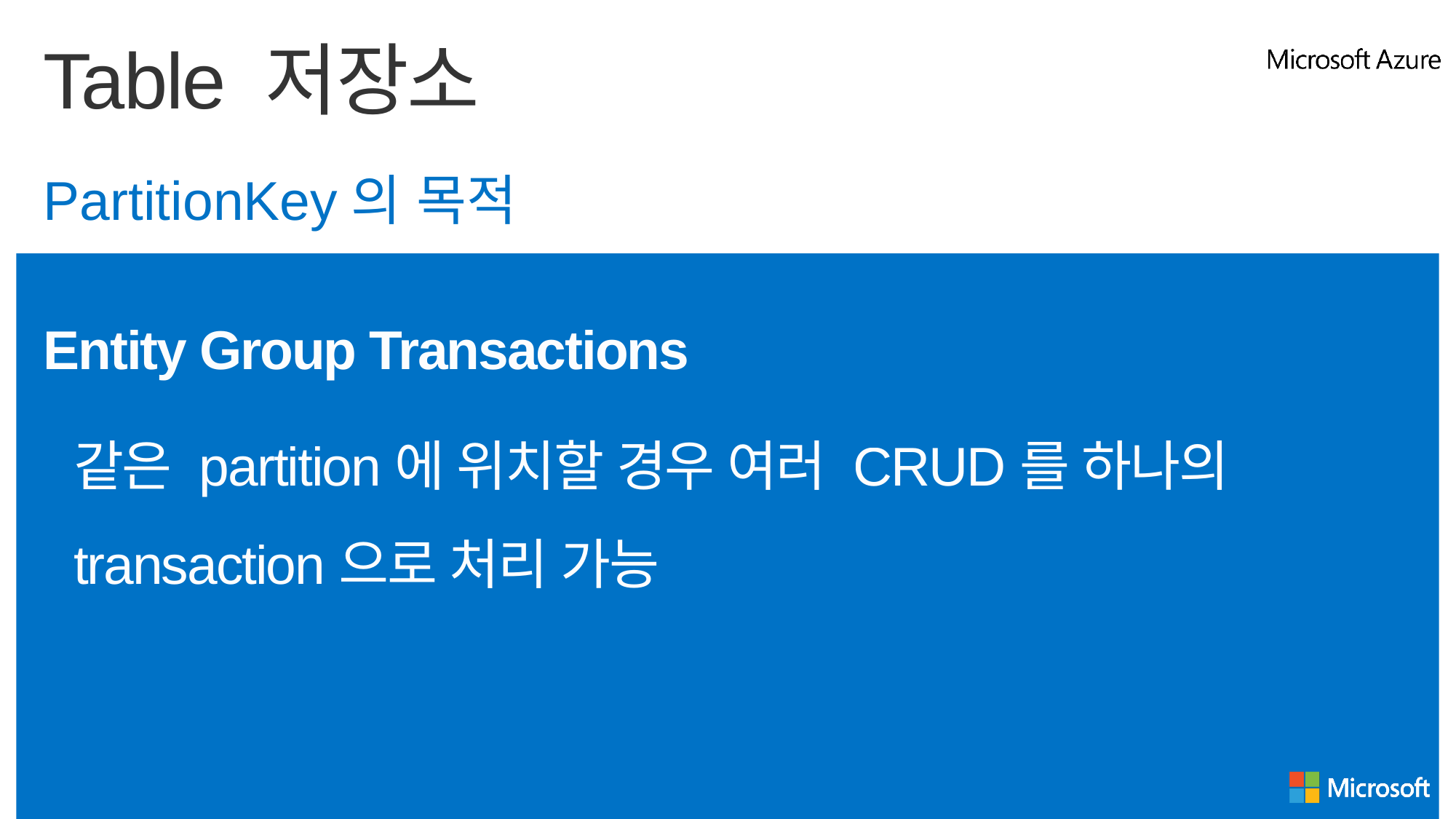

# Table 저장소
PartitionKey의 목적
Entity Group Transactions
같은 partition에 위치할 경우 여러 CRUD를 하나의 transaction으로 처리 가능